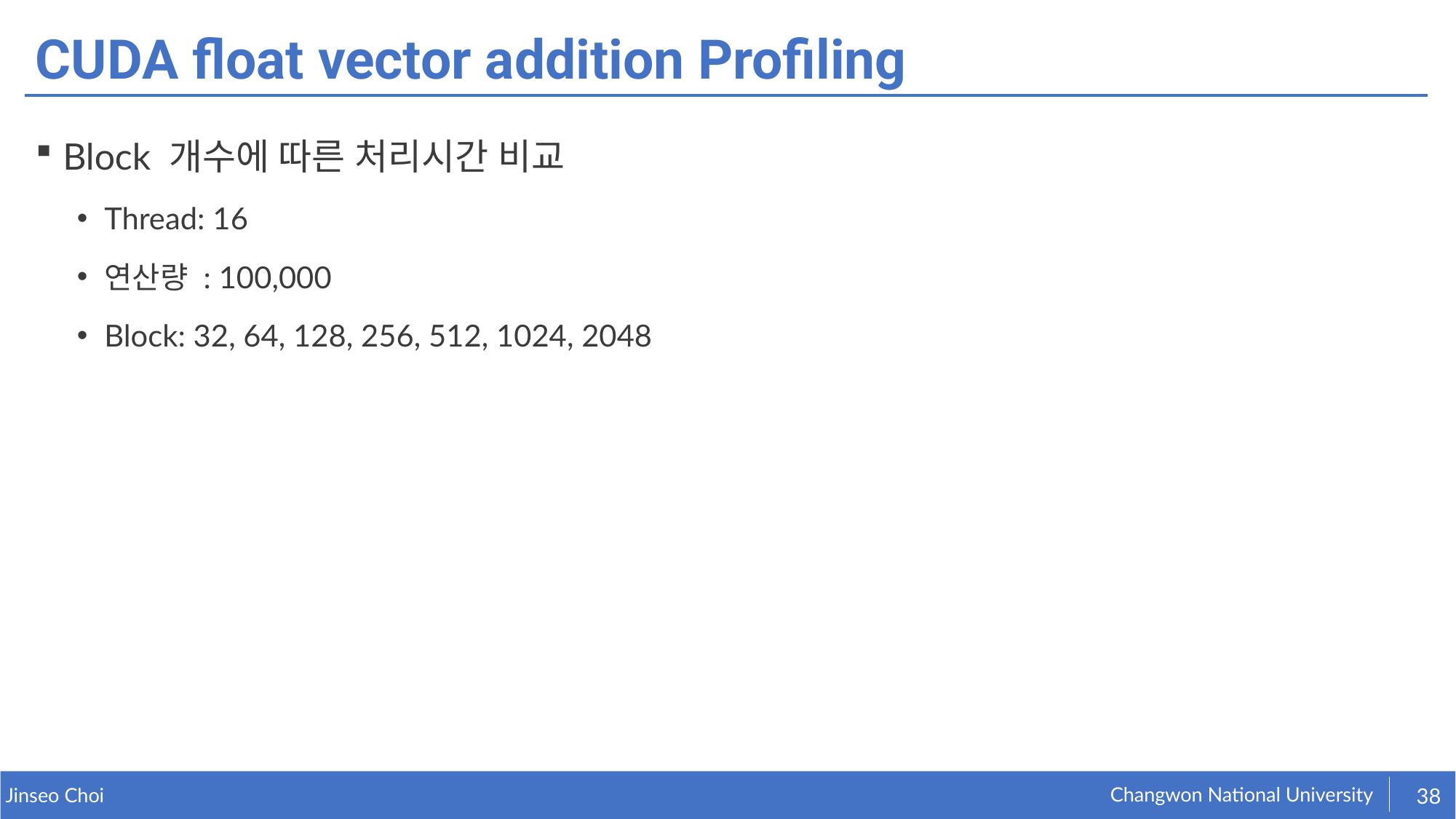

# CUDA float vector addition Profiling
Block 개수에 따른 처리시간 비교
Thread: 16
연산량 : 100,000
Block: 32, 64, 128, 256, 512, 1024, 2048
38